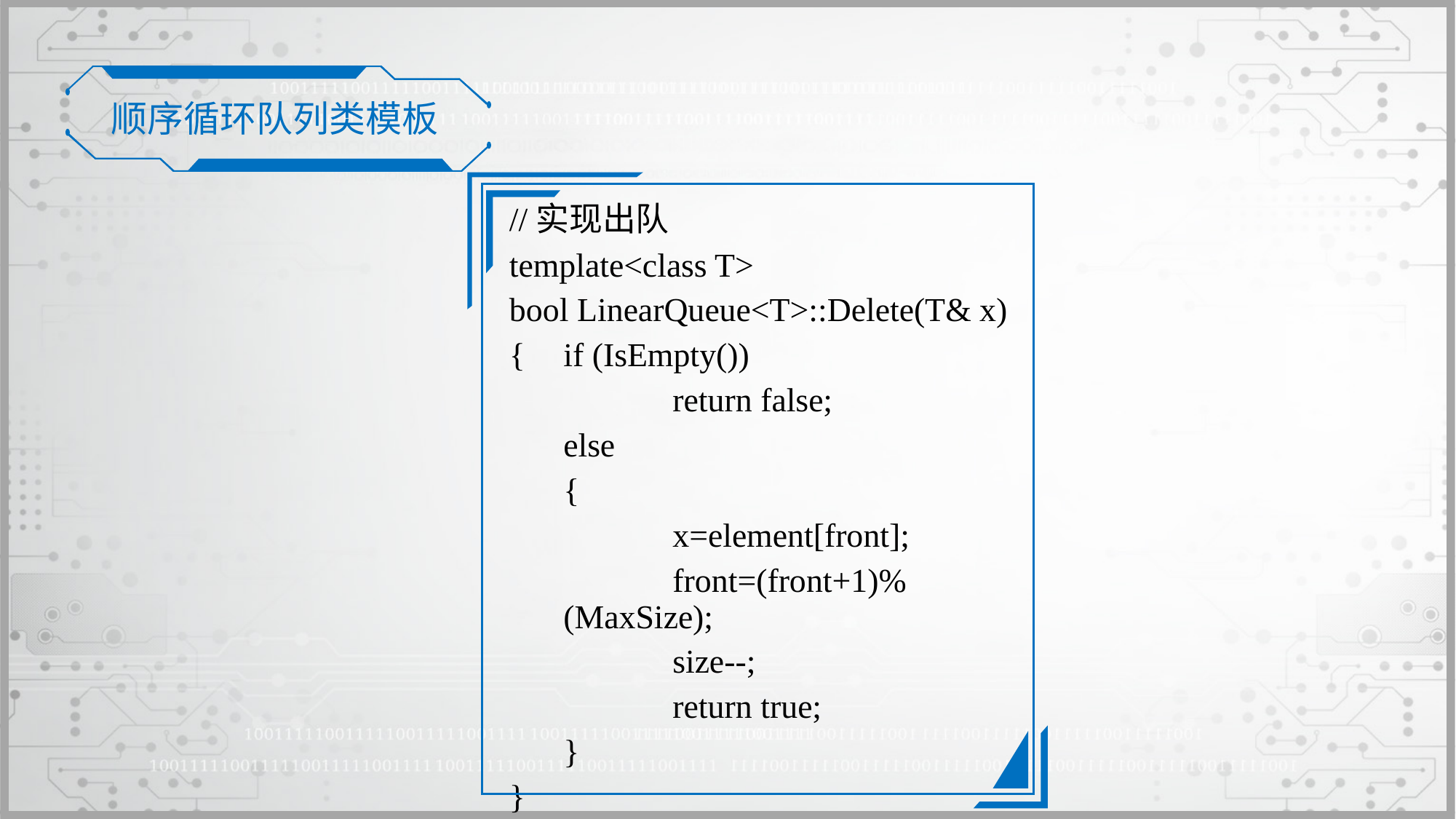

顺序循环队列类模板

//实现出队
template<class T>
bool LinearQueue<T>::Delete(T& x)
{	if (IsEmpty())
		return false;
	else
	{
		x=element[front];
		front=(front+1)%(MaxSize);
		size--;
		return true;
	}
}